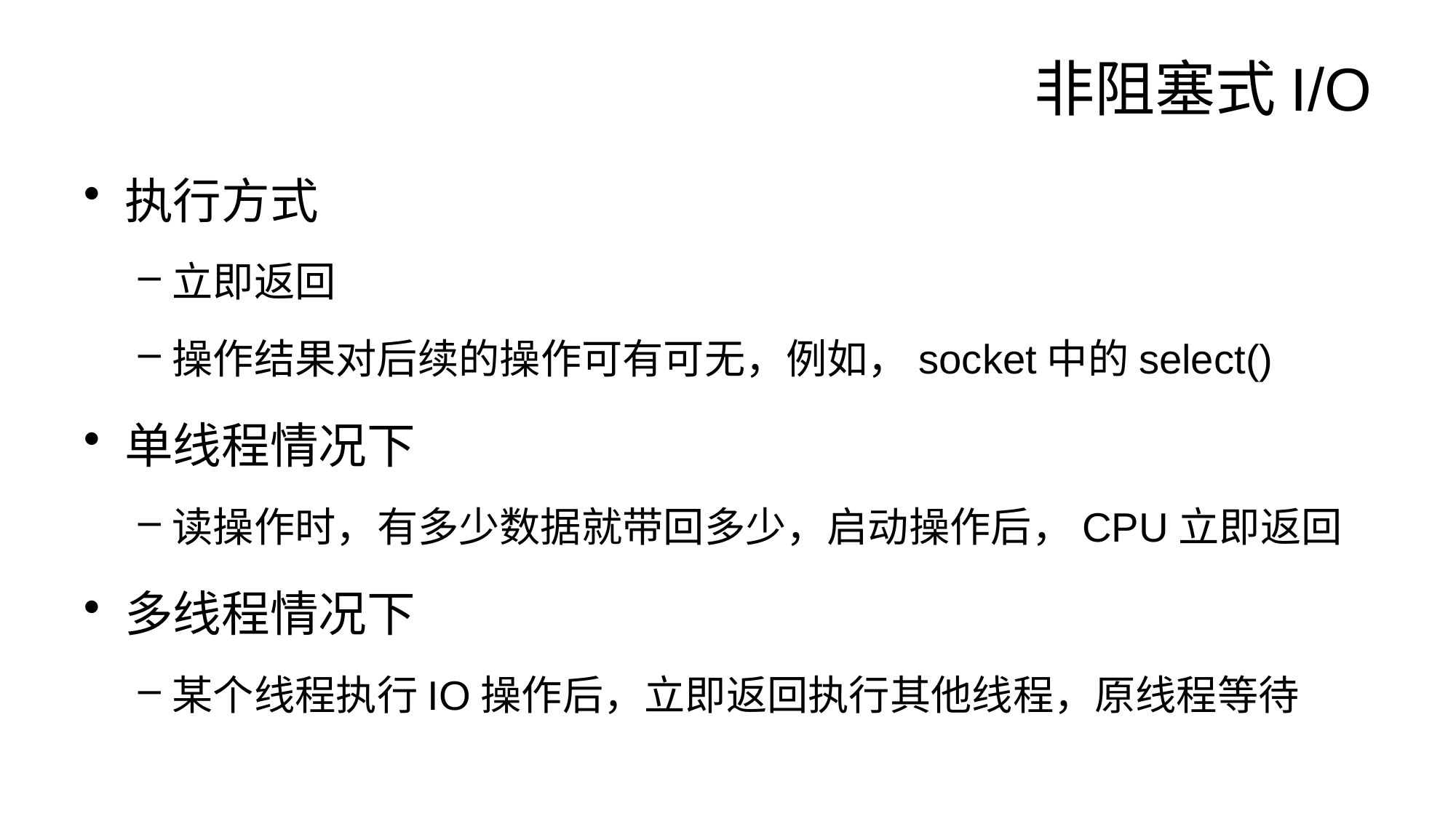

# 非阻塞式I/O
执行方式
立即返回
操作结果对后续的操作可有可无，例如，socket中的select()
单线程情况下
读操作时，有多少数据就带回多少，启动操作后，CPU立即返回
多线程情况下
某个线程执行IO操作后，立即返回执行其他线程，原线程等待